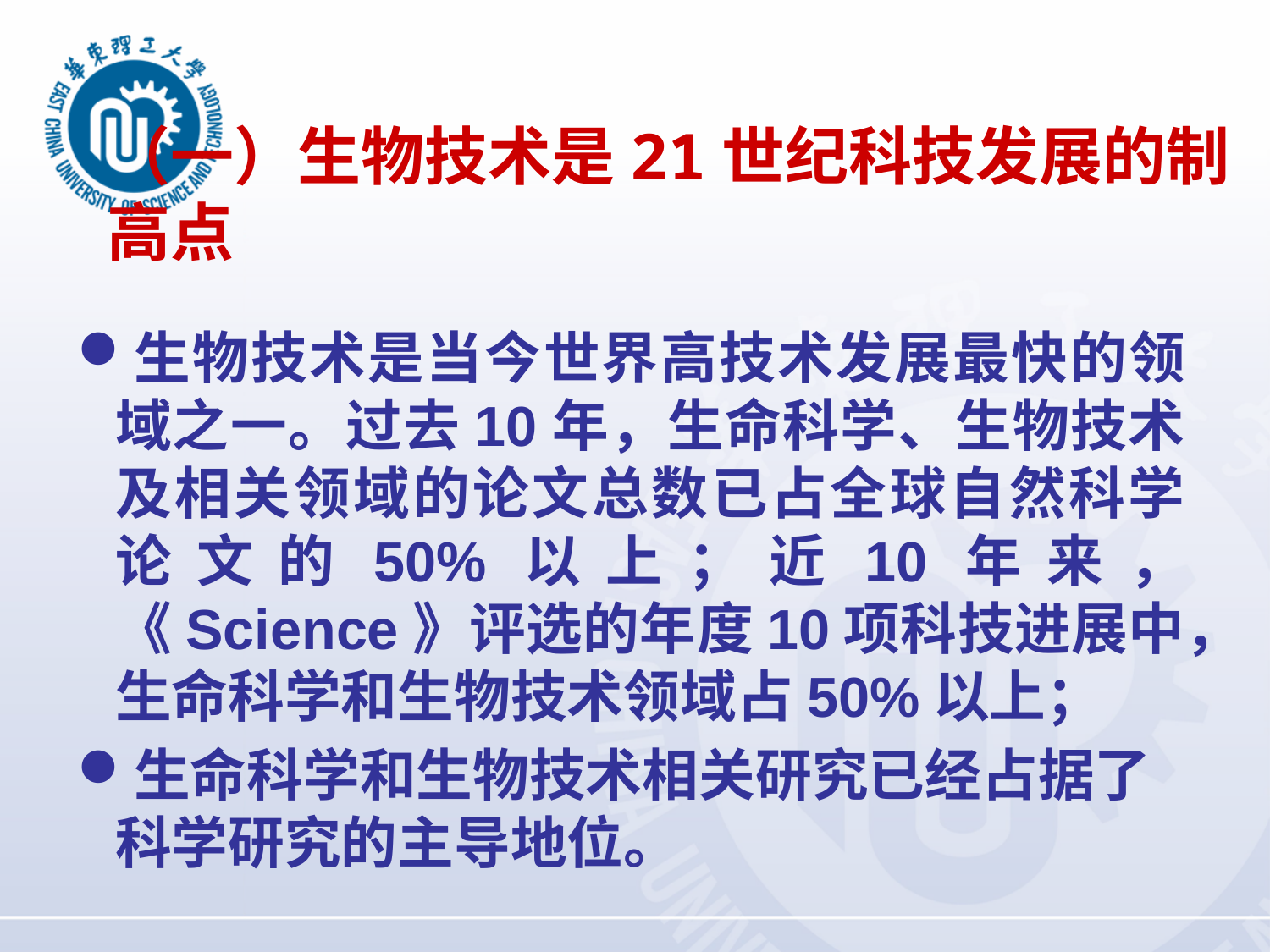

# （一）生物技术是21世纪科技发展的制高点
生物技术是当今世界高技术发展最快的领域之一。过去10年，生命科学、生物技术及相关领域的论文总数已占全球自然科学论文的50%以上；近10年来，《Science》评选的年度10项科技进展中，生命科学和生物技术领域占50%以上；
生命科学和生物技术相关研究已经占据了科学研究的主导地位。